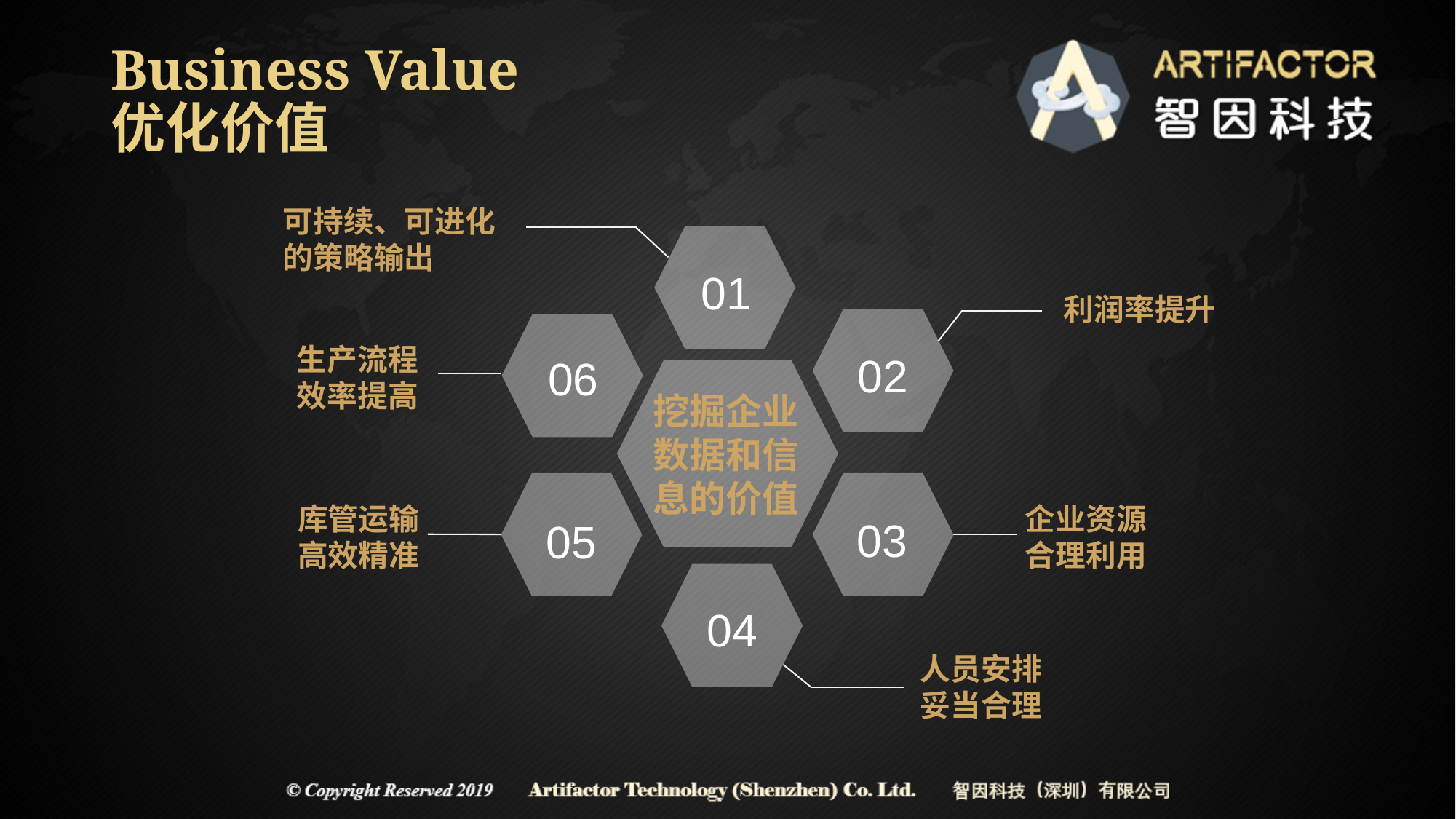

# Business Value 优化价值
可持续、可进化的策略输出

01

利润率提升

02

06
生产流程
效率提高

挖掘企业数据和信息的价值

05

03
库管运输
高效精准
企业资源
合理利用

04
人员安排
妥当合理